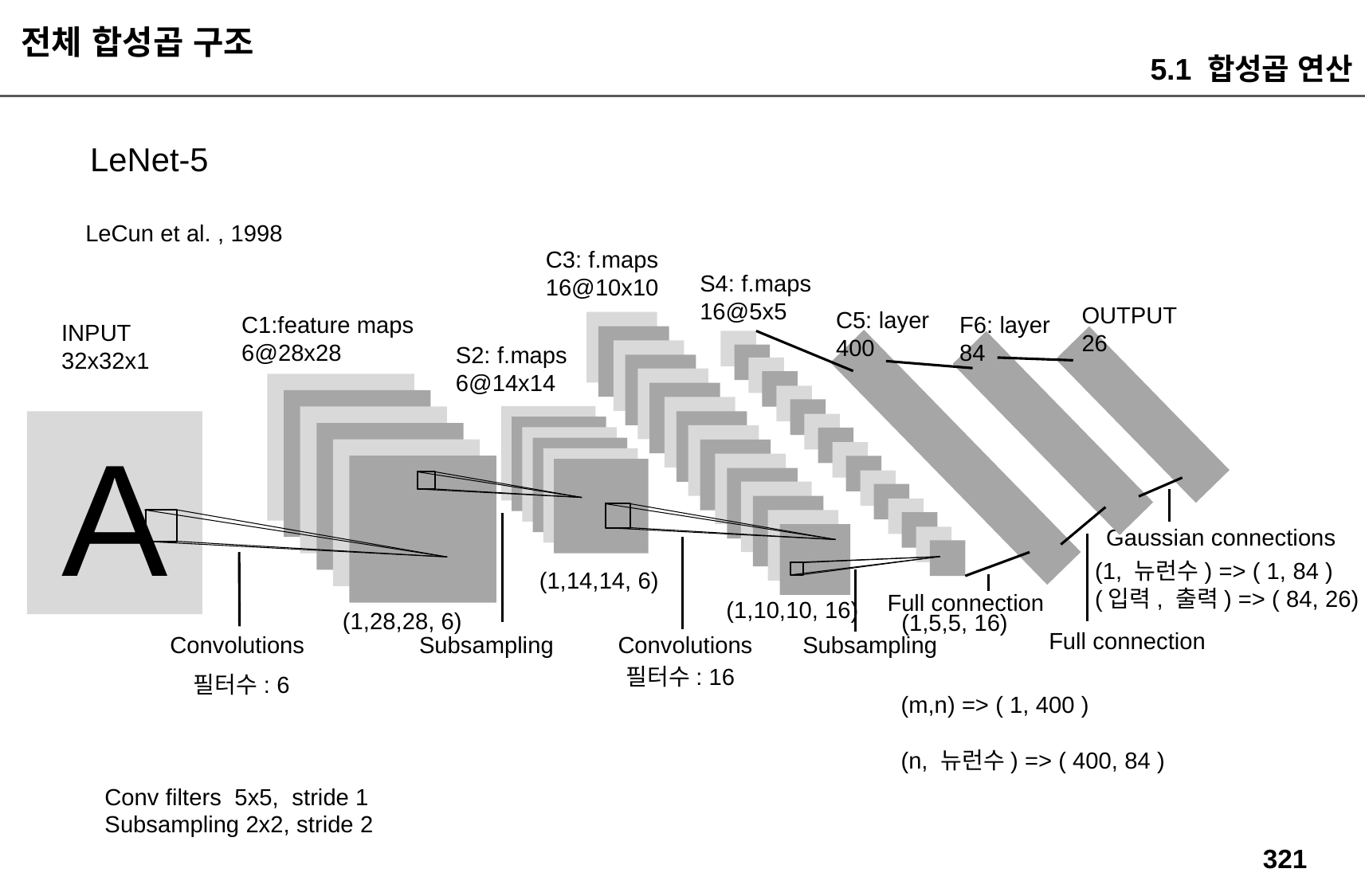

전체 합성곱 구조
5.1 합성곱 연산
LeNet-5
LeCun et al. , 1998
C3: f.maps
16@10x10
S4: f.maps
16@5x5
OUTPUT
26
C5: layer
400

C1:feature maps
6@28x28
F6: layer
84

INPUT
32x32x1

S2: f.maps
6@14x14

A

Gaussian connections
(1, 뉴런수) => ( 1, 84 )
(입력, 출력) => ( 84, 26)

(1,14,14, 6)

Full connection
(1,10,10, 16)
(1,28,28, 6)
(1,5,5, 16)
Full connection
Convolutions
Subsampling
Convolutions
Subsampling
필터수: 16
필터수: 6
(m,n) => ( 1, 400 )

(n, 뉴런수) => ( 400, 84 )
Conv filters  5x5,  stride 1
Subsampling 2x2, stride 2